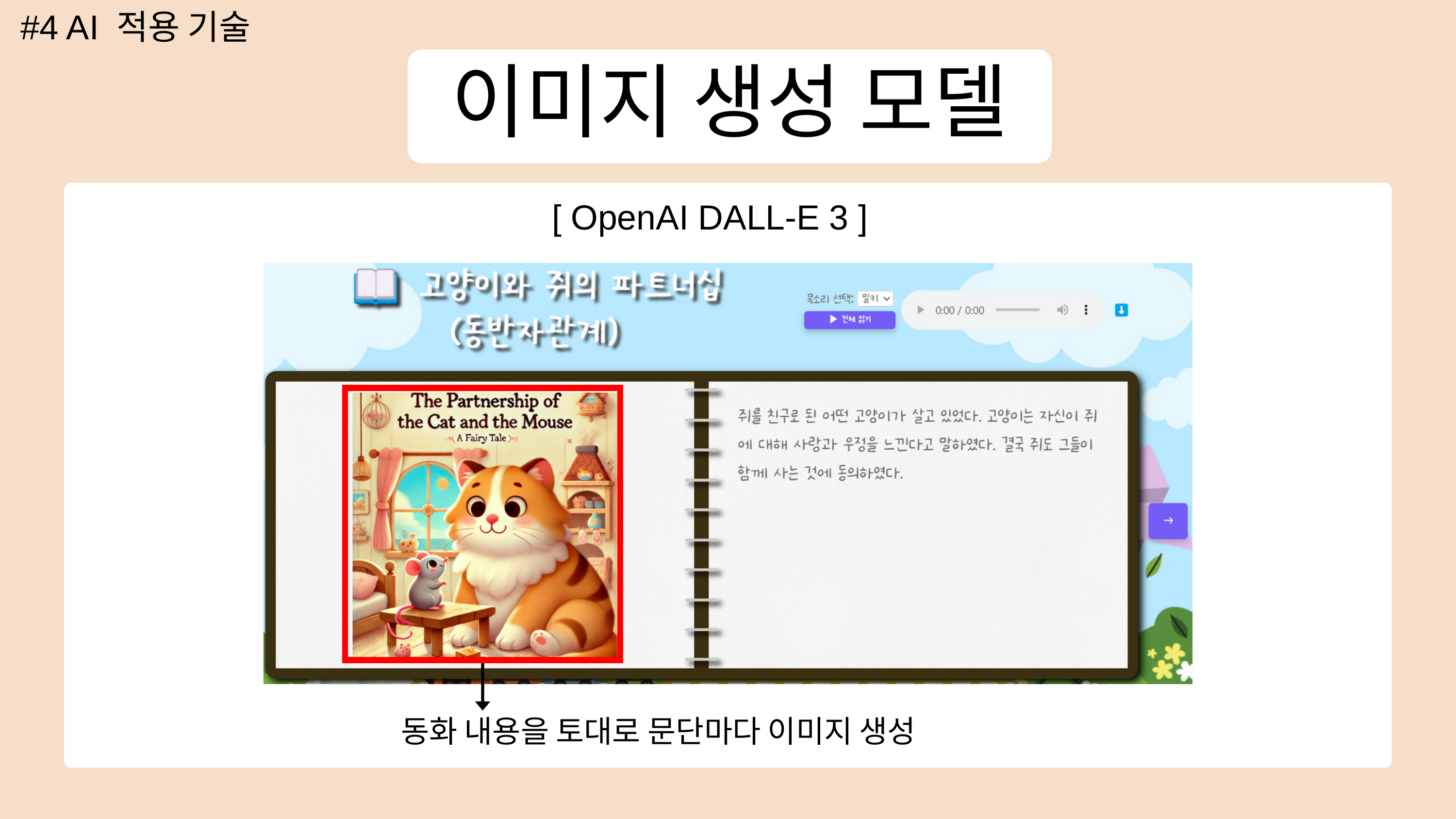

#4 AI 적용 기술

이미지 생성 모델

[ OpenAI DALL-E 3 ]

동화 내용을 토대로 문단마다 이미지 생성